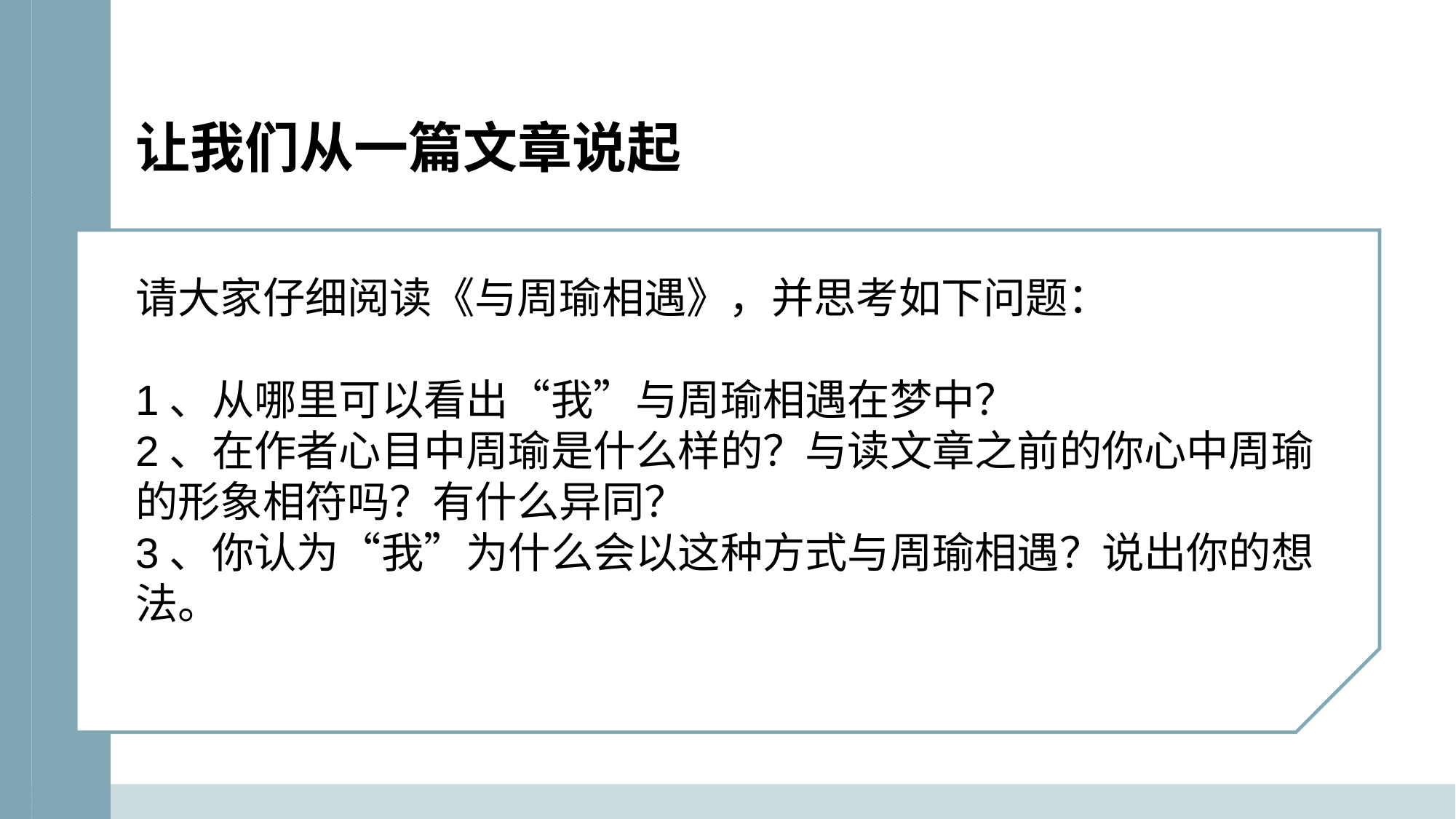

# 让我们从一篇文章说起
请大家仔细阅读《与周瑜相遇》，并思考如下问题：

1、从哪里可以看出“我”与周瑜相遇在梦中？
2、在作者心目中周瑜是什么样的？与读文章之前的你心中周瑜的形象相符吗？有什么异同？
3、你认为“我”为什么会以这种方式与周瑜相遇？说出你的想法。